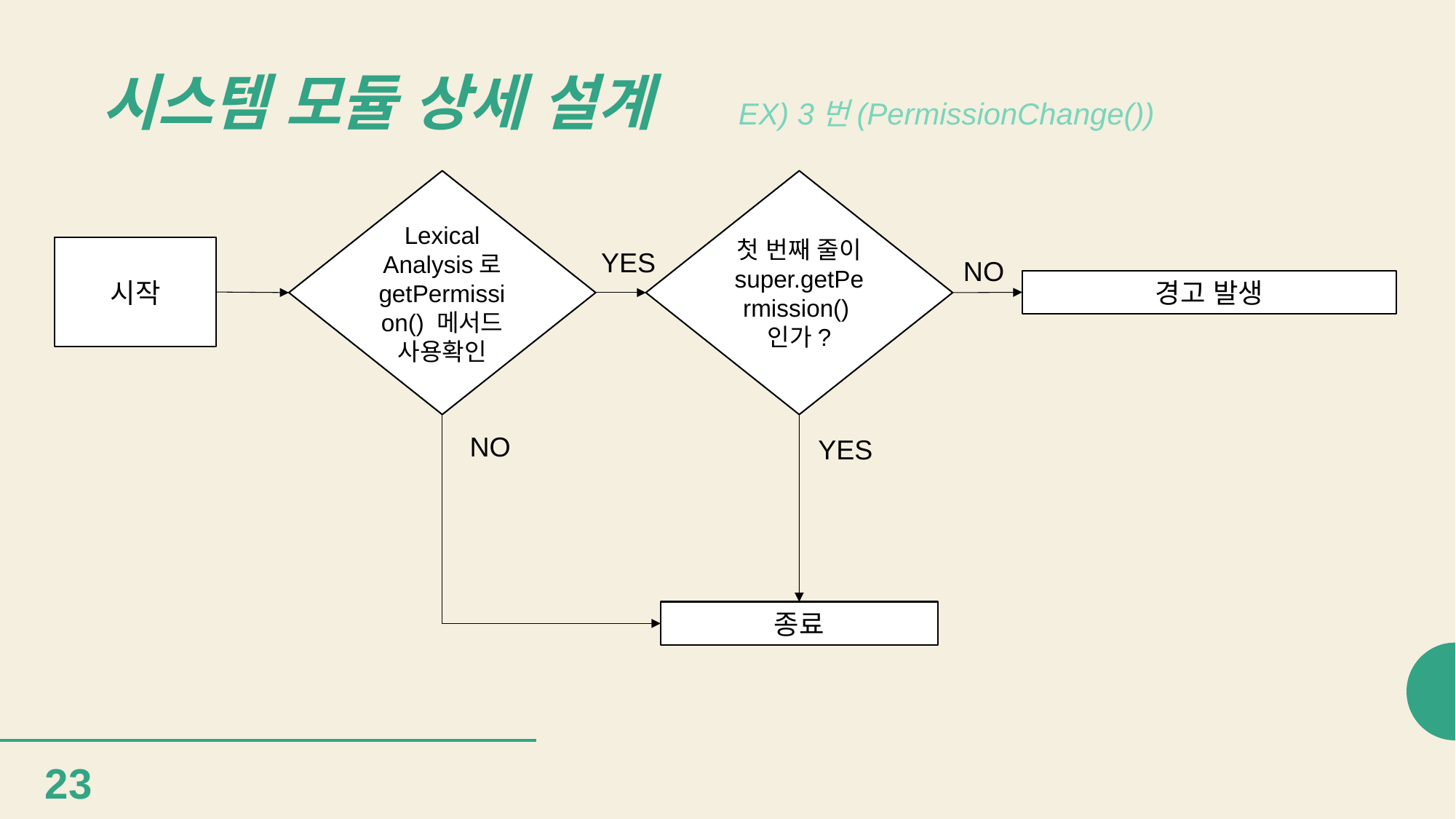

# 시스템 모듈 상세 설계
EX) 3번(PermissionChange())
첫 번째 줄이 super.getPermission()인가?
Lexical Analysis로 getPermission() 메서드 사용확인

시작

YES
NO
경고 발생
NO
YES
종료
23